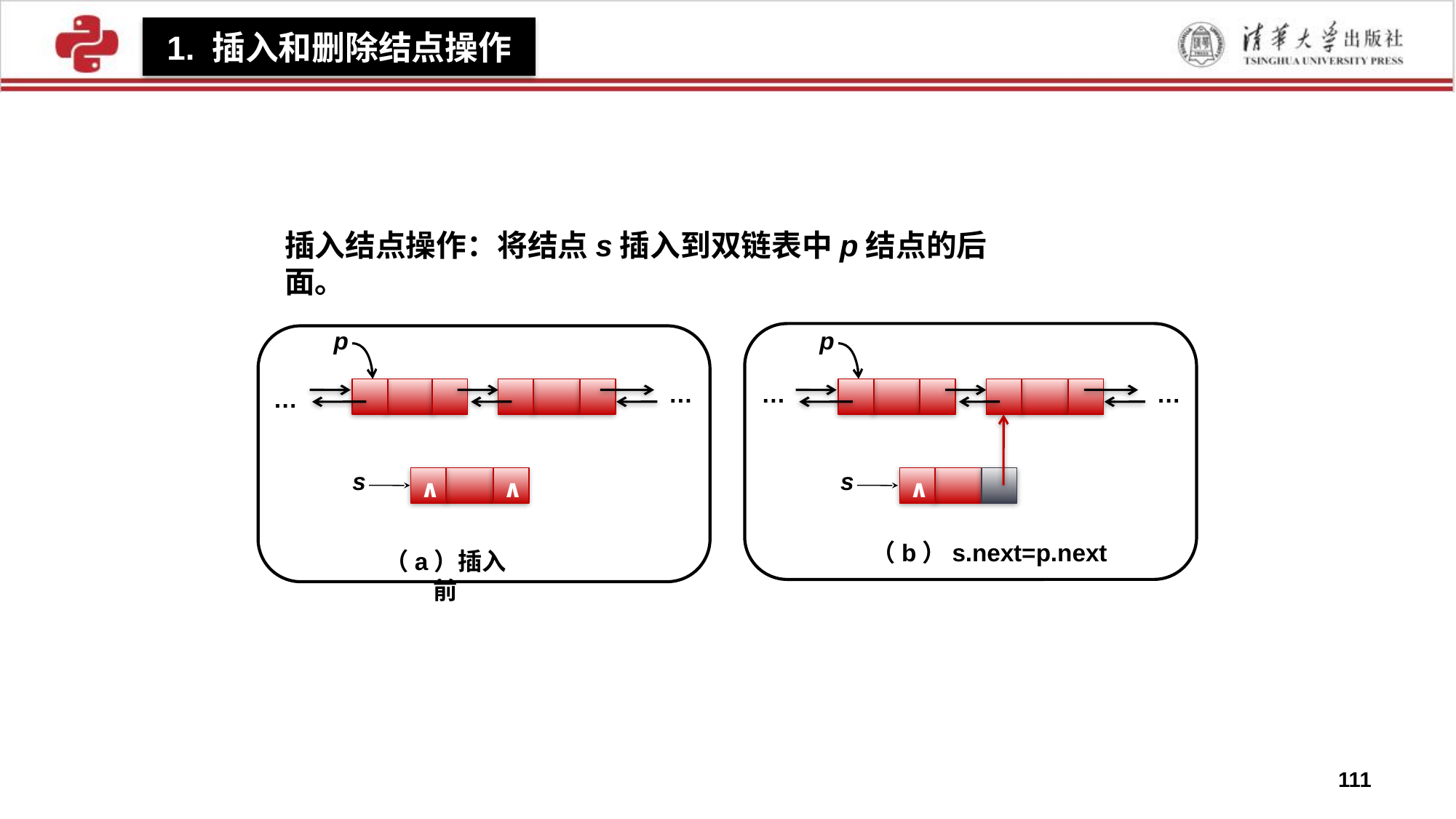

1. 插入和删除结点操作
插入结点操作：将结点s插入到双链表中p结点的后面。

p

…

…

s
∧

（b）s.next=p.next

p

…
…

s
∧

∧

（a）插入前
111